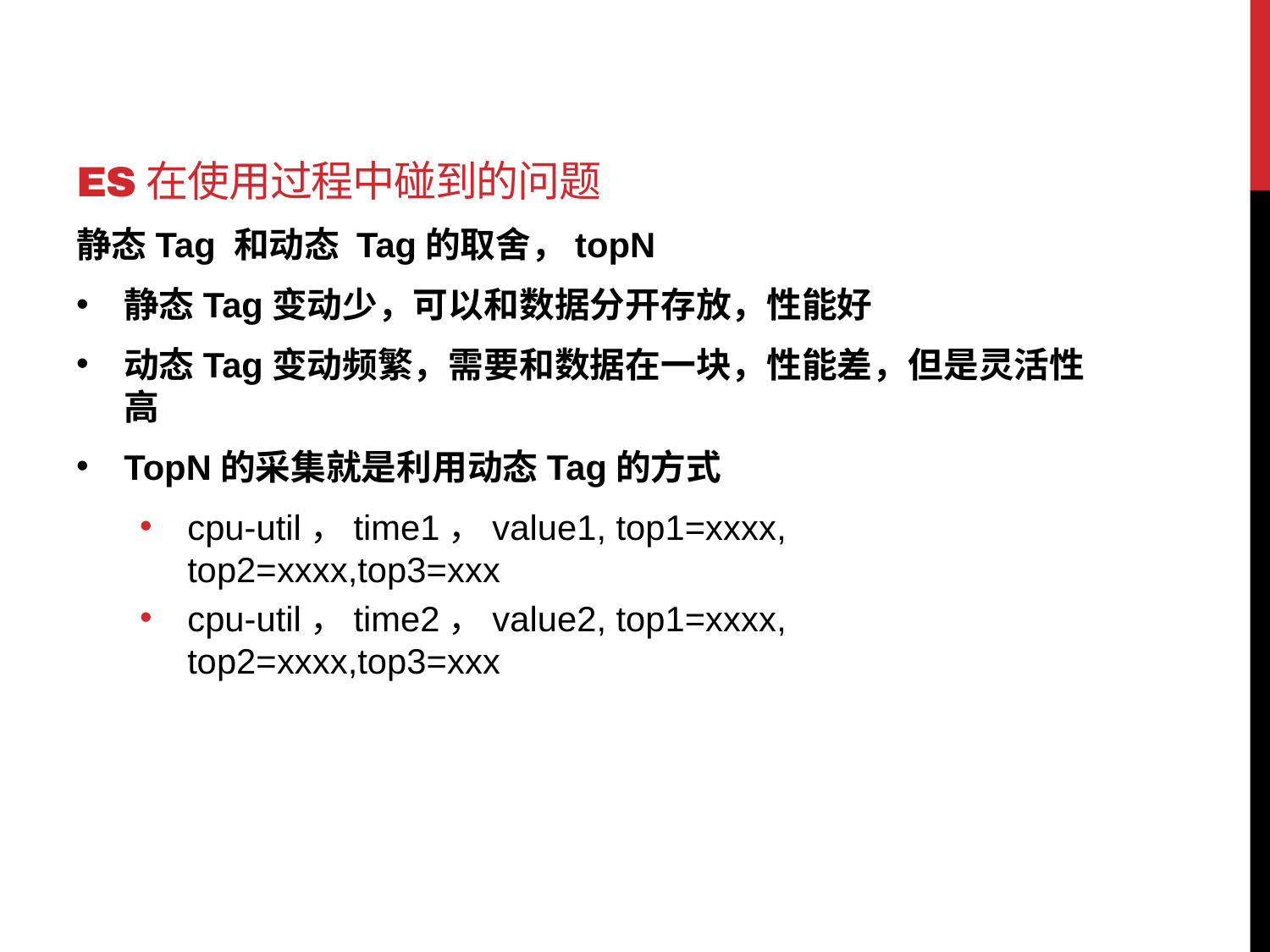

# ES在使用过程中碰到的问题
静态Tag 和动态 Tag的取舍，topN
静态Tag变动少，可以和数据分开存放，性能好
动态Tag变动频繁，需要和数据在一块，性能差，但是灵活性高
TopN的采集就是利用动态Tag的方式
cpu-util，time1，value1, top1=xxxx, top2=xxxx,top3=xxx
cpu-util，time2，value2, top1=xxxx, top2=xxxx,top3=xxx